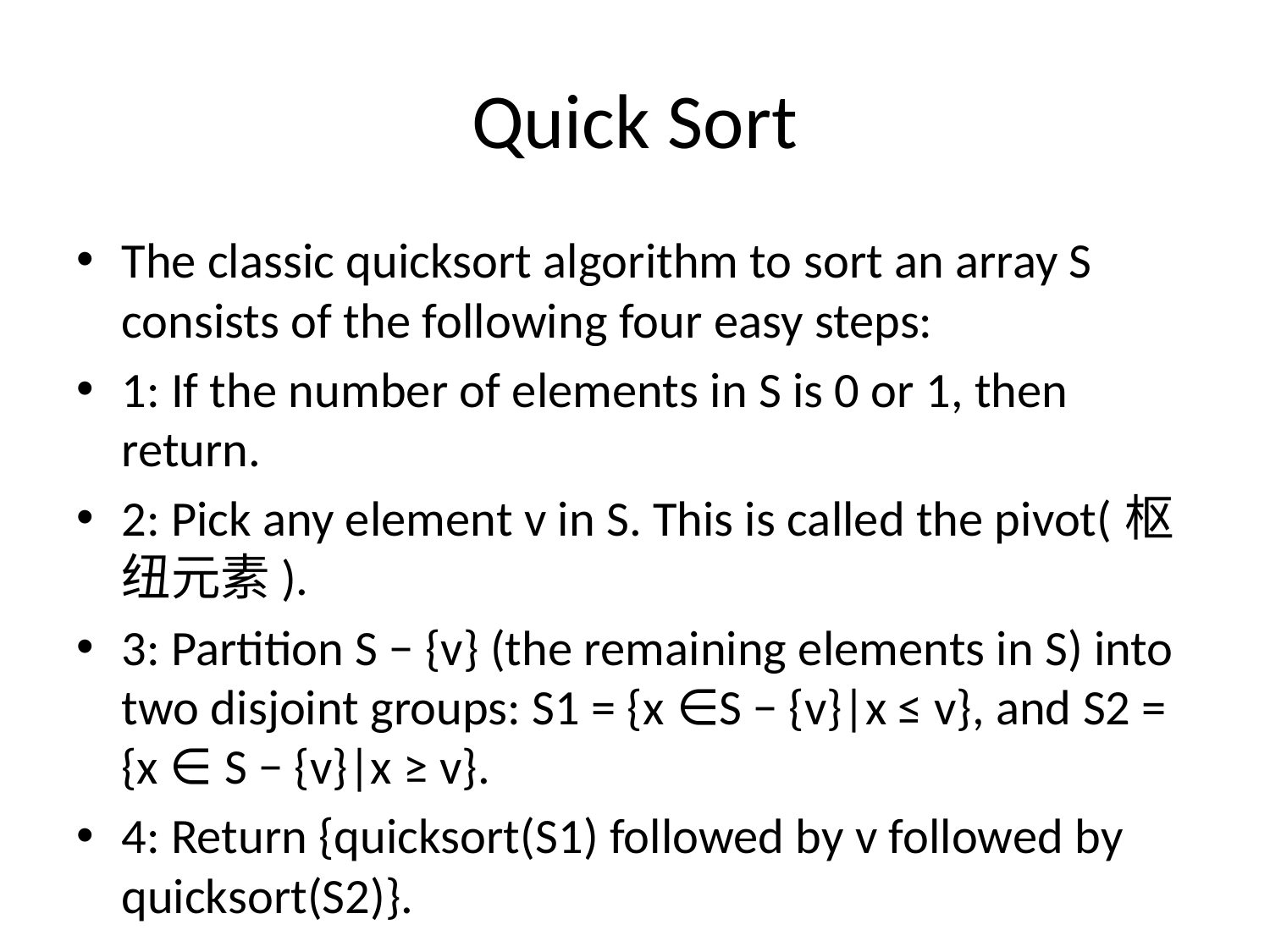

# Quick Sort
The classic quicksort algorithm to sort an array S consists of the following four easy steps:
1: If the number of elements in S is 0 or 1, then return.
2: Pick any element v in S. This is called the pivot(枢纽元素).
3: Partition S − {v} (the remaining elements in S) into two disjoint groups: S1 = {x ∈S − {v}|x ≤ v}, and S2 = {x ∈ S − {v}|x ≥ v}.
4: Return {quicksort(S1) followed by v followed by quicksort(S2)}.